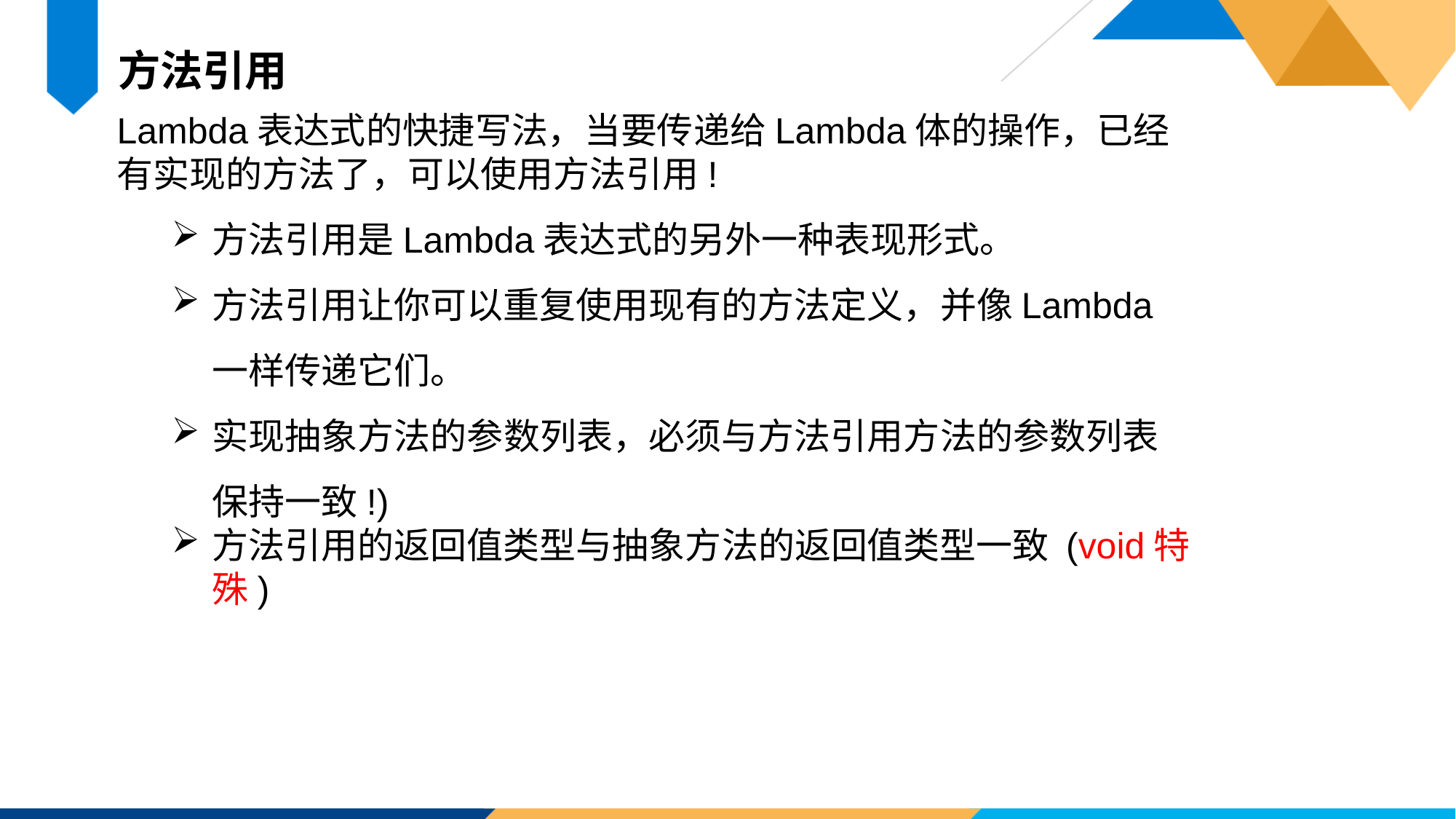

方法引用
Lambda表达式的快捷写法，当要传递给Lambda体的操作，已经有实现的方法了，可以使用方法引用!
方法引用是Lambda表达式的另外一种表现形式。
方法引用让你可以重复使用现有的方法定义，并像Lambda一样传递它们。
实现抽象方法的参数列表，必须与方法引用方法的参数列表保持一致!)
方法引用的返回值类型与抽象方法的返回值类型一致 (void特殊)